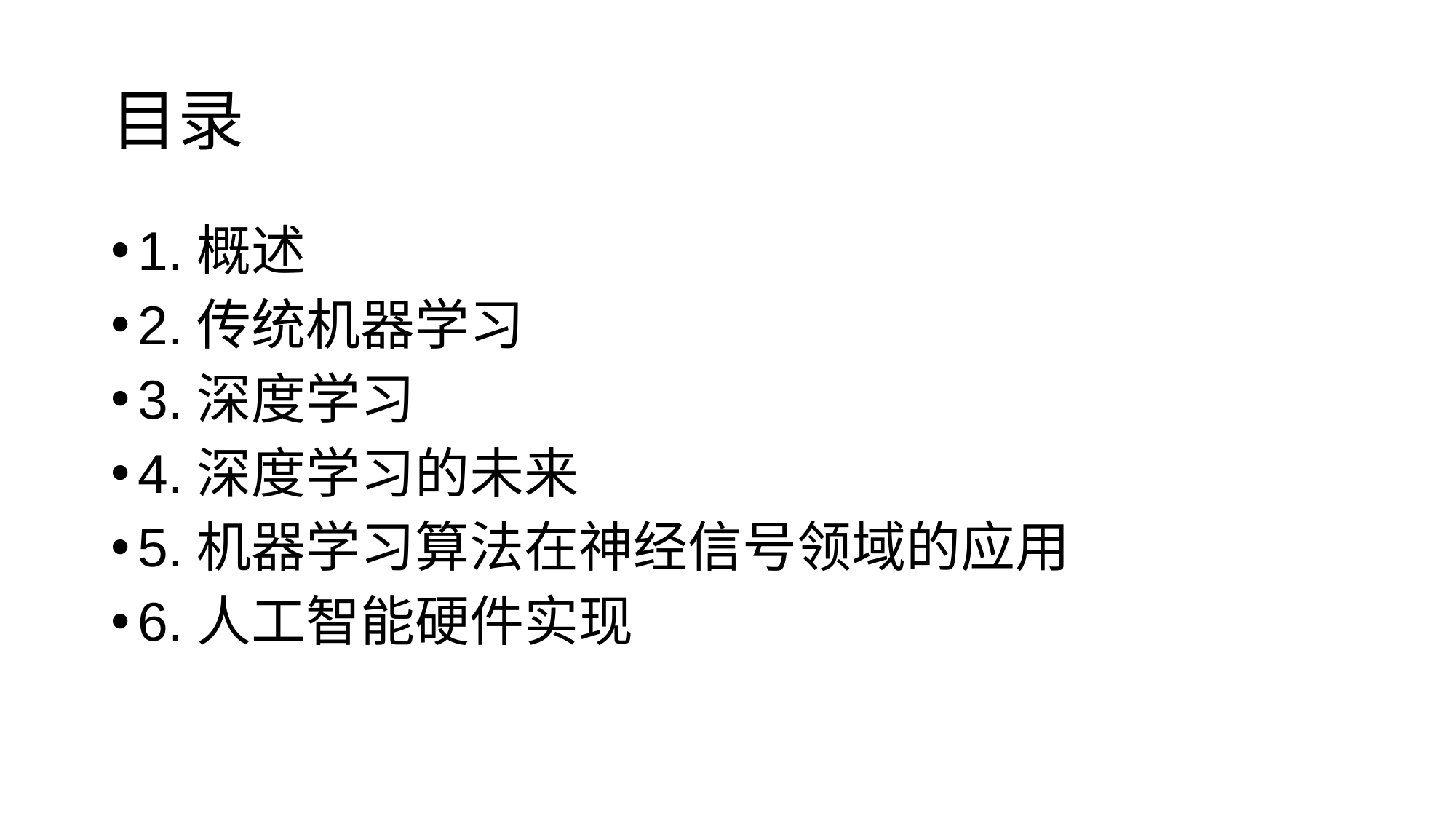

# 目录
1.概述
2.传统机器学习
3.深度学习
4.深度学习的未来
5.机器学习算法在神经信号领域的应用
6.人工智能硬件实现